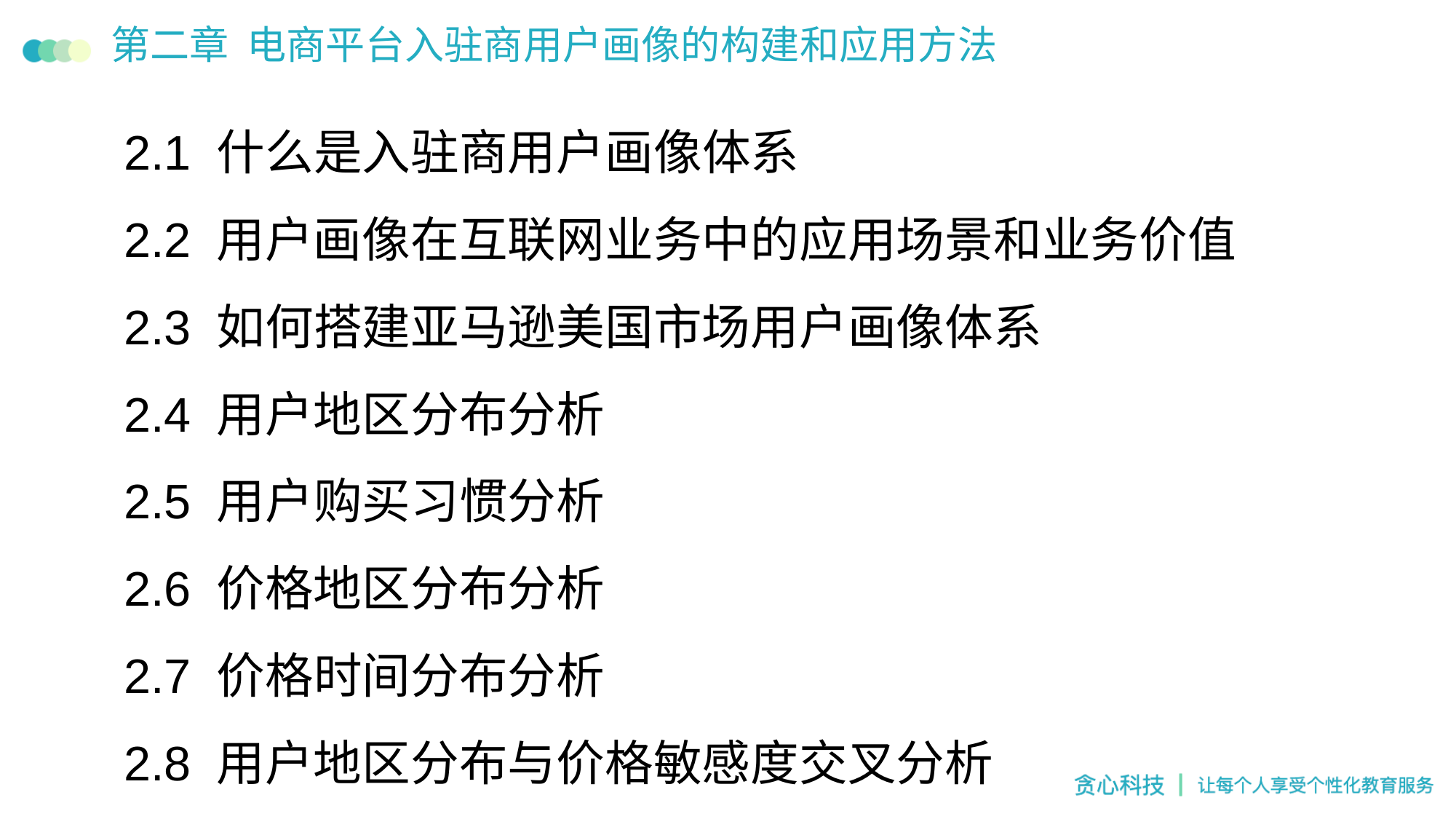

# 第二章  电商平台入驻商用户画像的构建和应用方法
2.1 什么是入驻商用户画像体系
2.2 用户画像在互联网业务中的应用场景和业务价值
2.3 如何搭建亚马逊美国市场用户画像体系
2.4 用户地区分布分析
2.5 用户购买习惯分析
2.6 价格地区分布分析
2.7 价格时间分布分析
2.8 用户地区分布与价格敏感度交叉分析